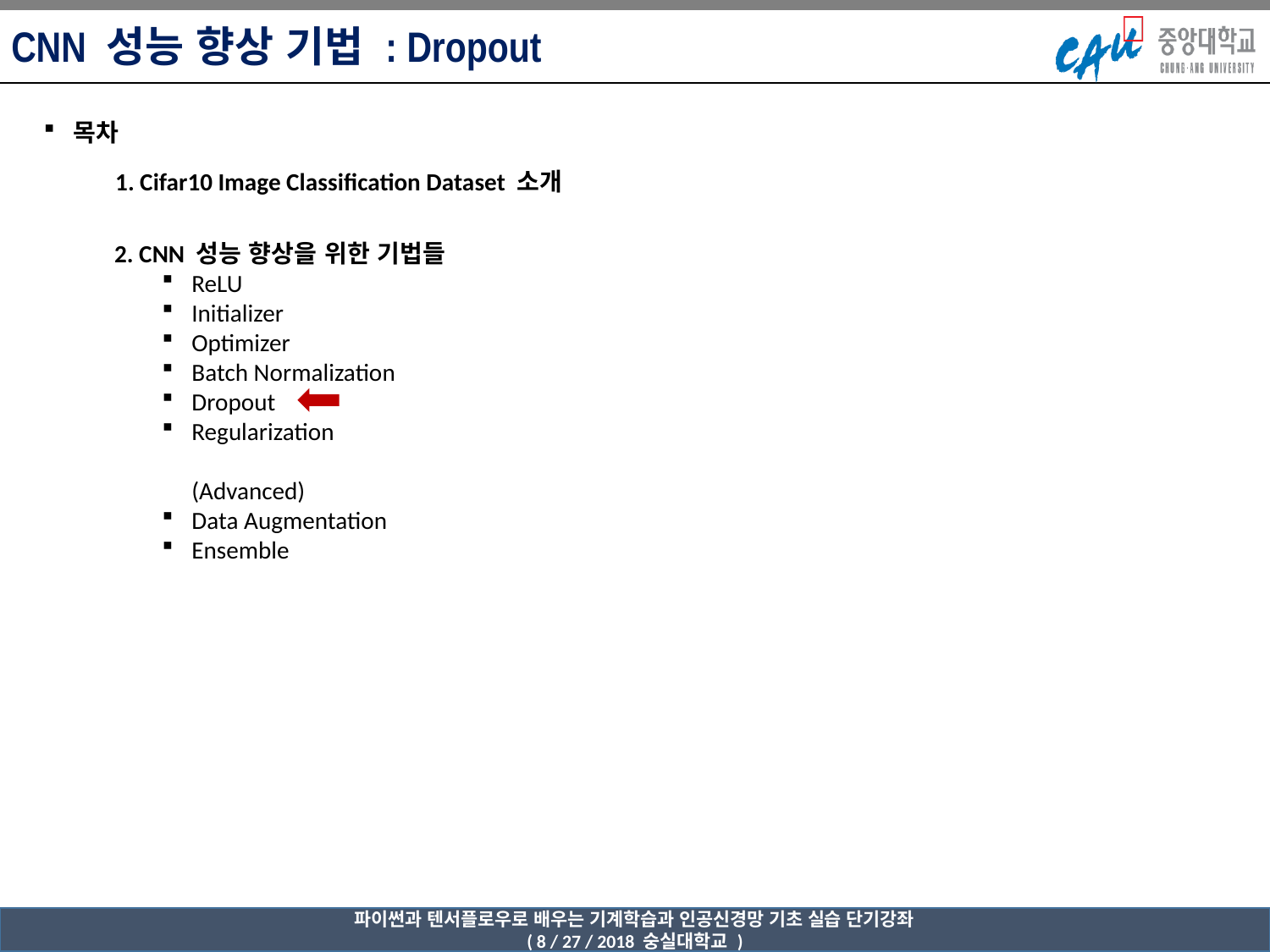

CNN 성능 향상 기법 : Dropout
목차
1. Cifar10 Image Classification Dataset 소개
2. CNN 성능 향상을 위한 기법들
ReLU
Initializer
Optimizer
Batch Normalization
Dropout
Regularization
(Advanced)
Data Augmentation
Ensemble